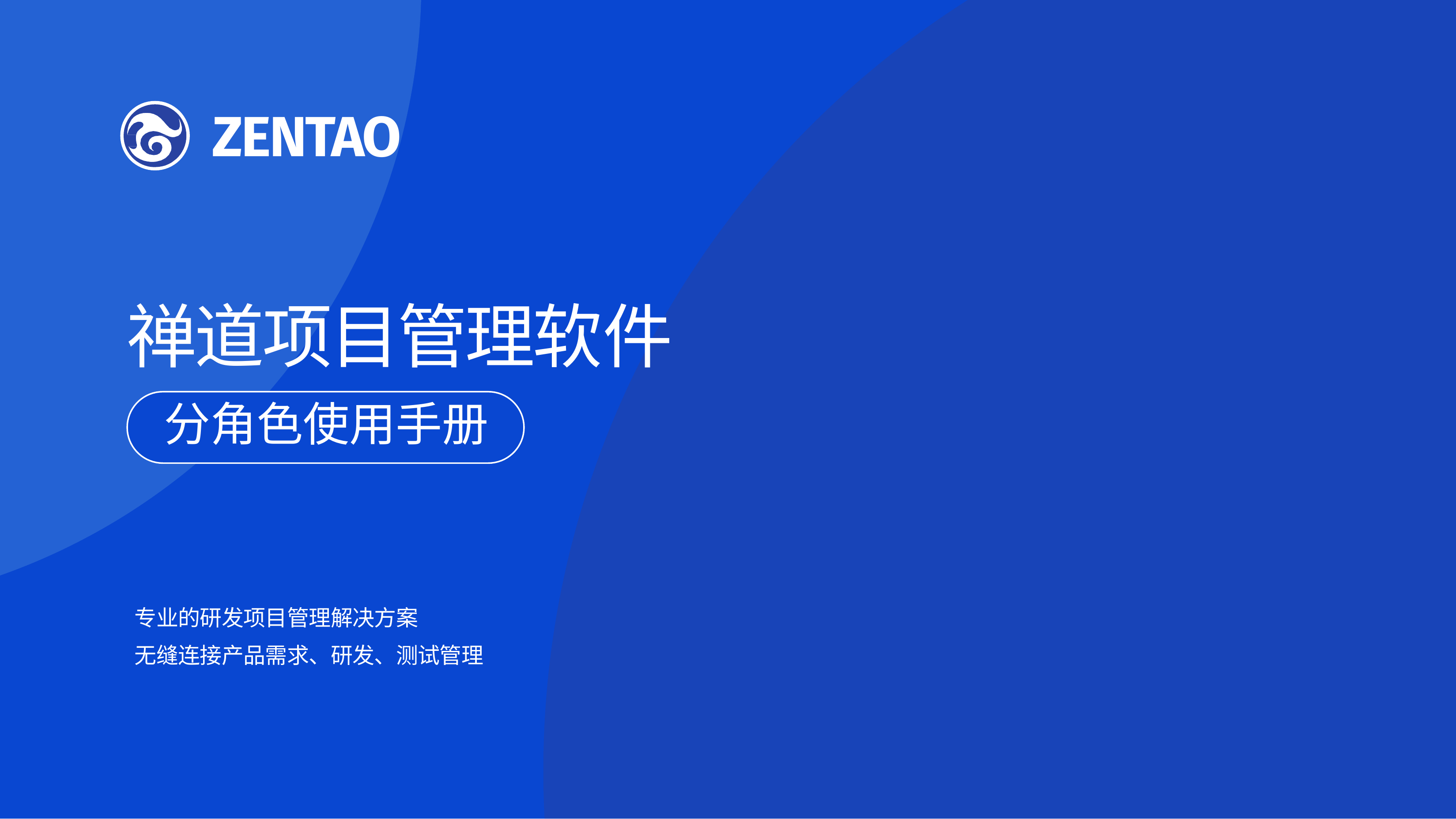

# ZENTAO

禅道项目管理软件
分角色使用手册
专业的研发项目管理解决方案
无缝连接产品需求、研发、测试管理